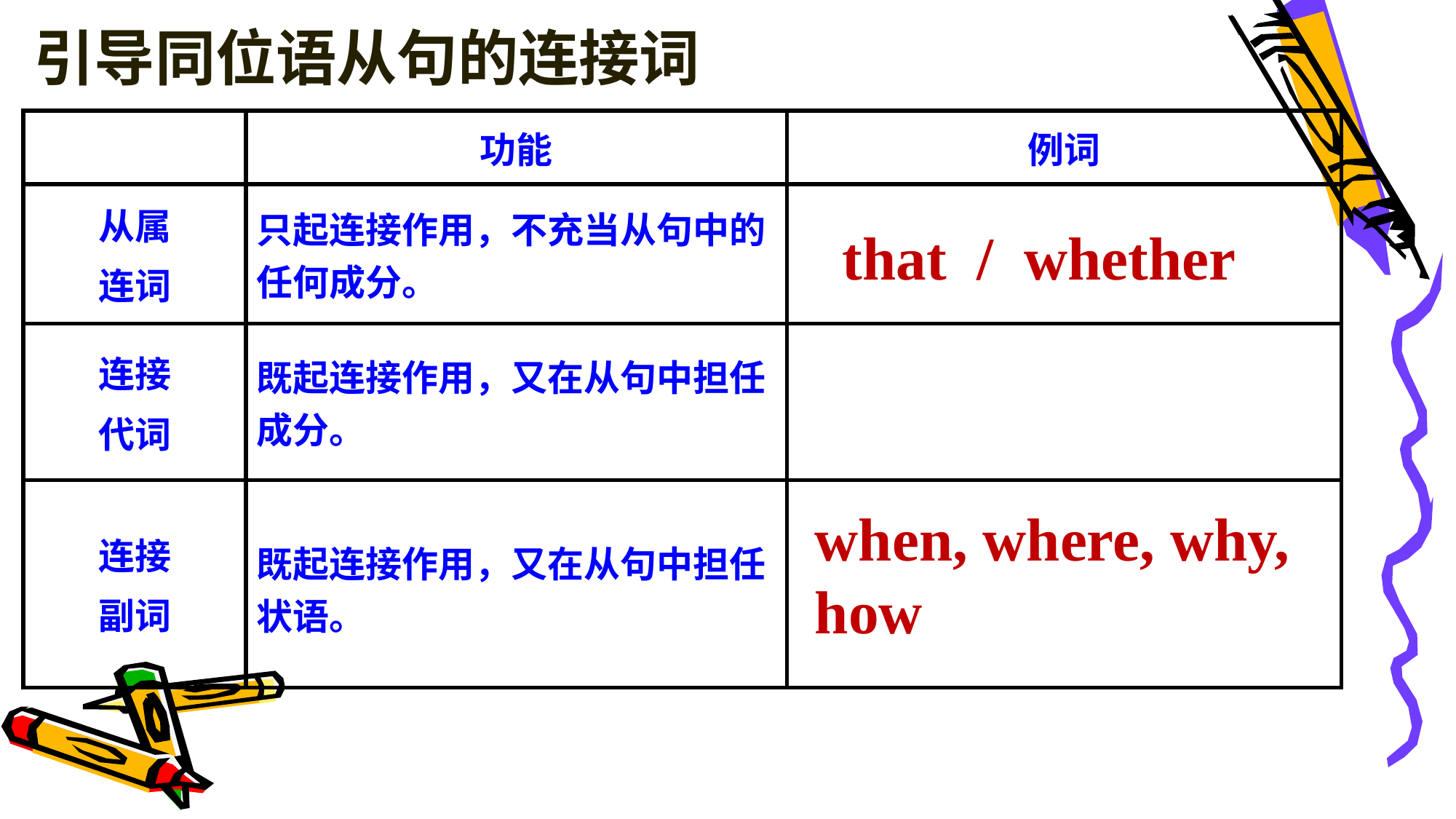

引导同位语从句的连接词
|  | 功能 | 例词 |
| --- | --- | --- |
| 从属 连词 | 只起连接作用，不充当从句中的任何成分。 |  |
| 连接 代词 | 既起连接作用，又在从句中担任成分。 |  |
| 连接 副词 | 既起连接作用，又在从句中担任状语。 |  |
that  /  whether
when, where, why, how